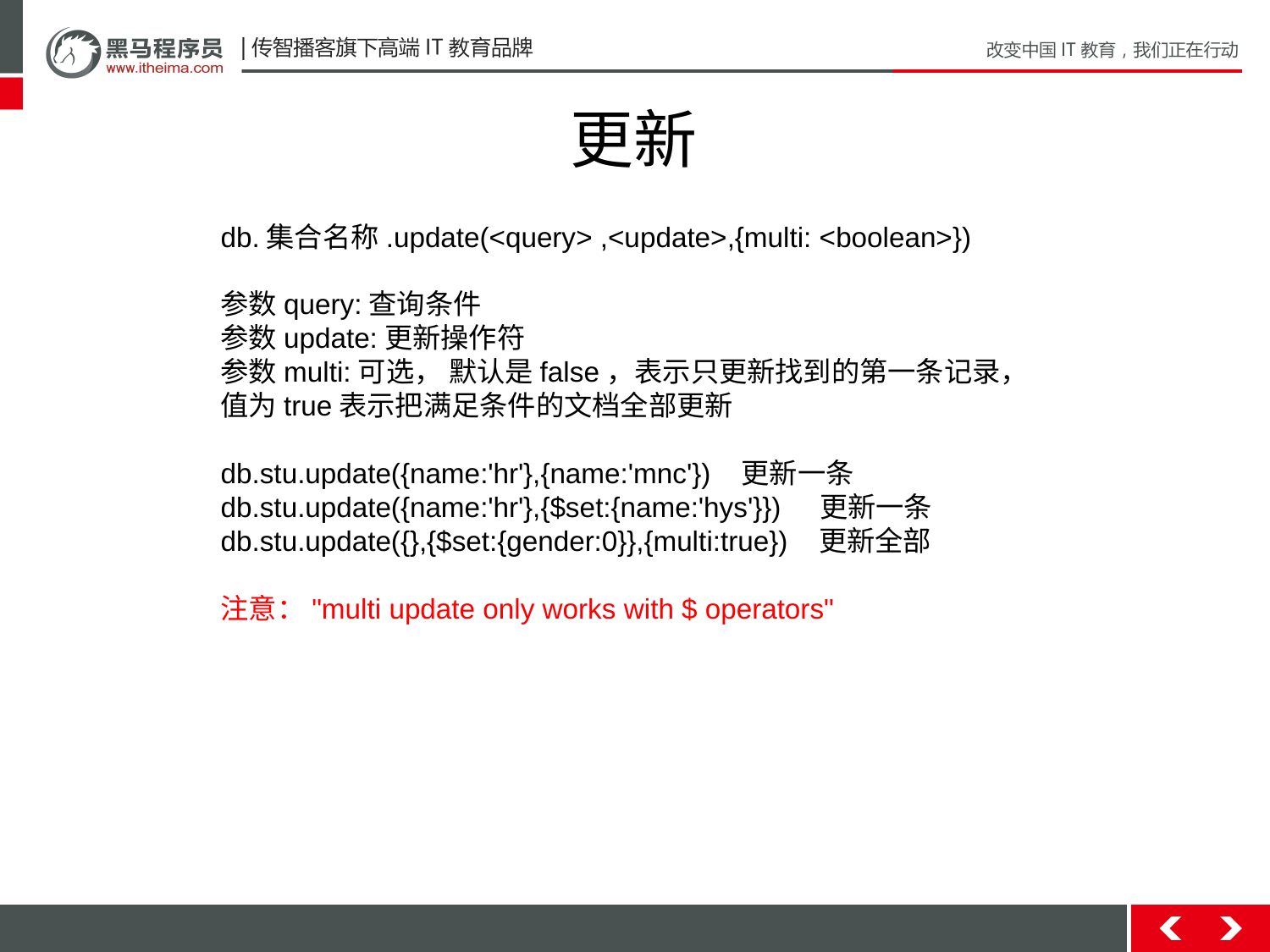

# 更新
db.集合名称.update(<query> ,<update>,{multi: <boolean>})

参数query:查询条件
参数update:更新操作符
参数multi:可选， 默认是false，表示只更新找到的第⼀条记录， 值为true表示把满⾜条件的⽂档全部更新

db.stu.update({name:'hr'},{name:'mnc'})   更新一条
db.stu.update({name:'hr'},{$set:{name:'hys'}})    更新一条
db.stu.update({},{$set:{gender:0}},{multi:true})   更新全部

注意："multi update only works with $ operators"